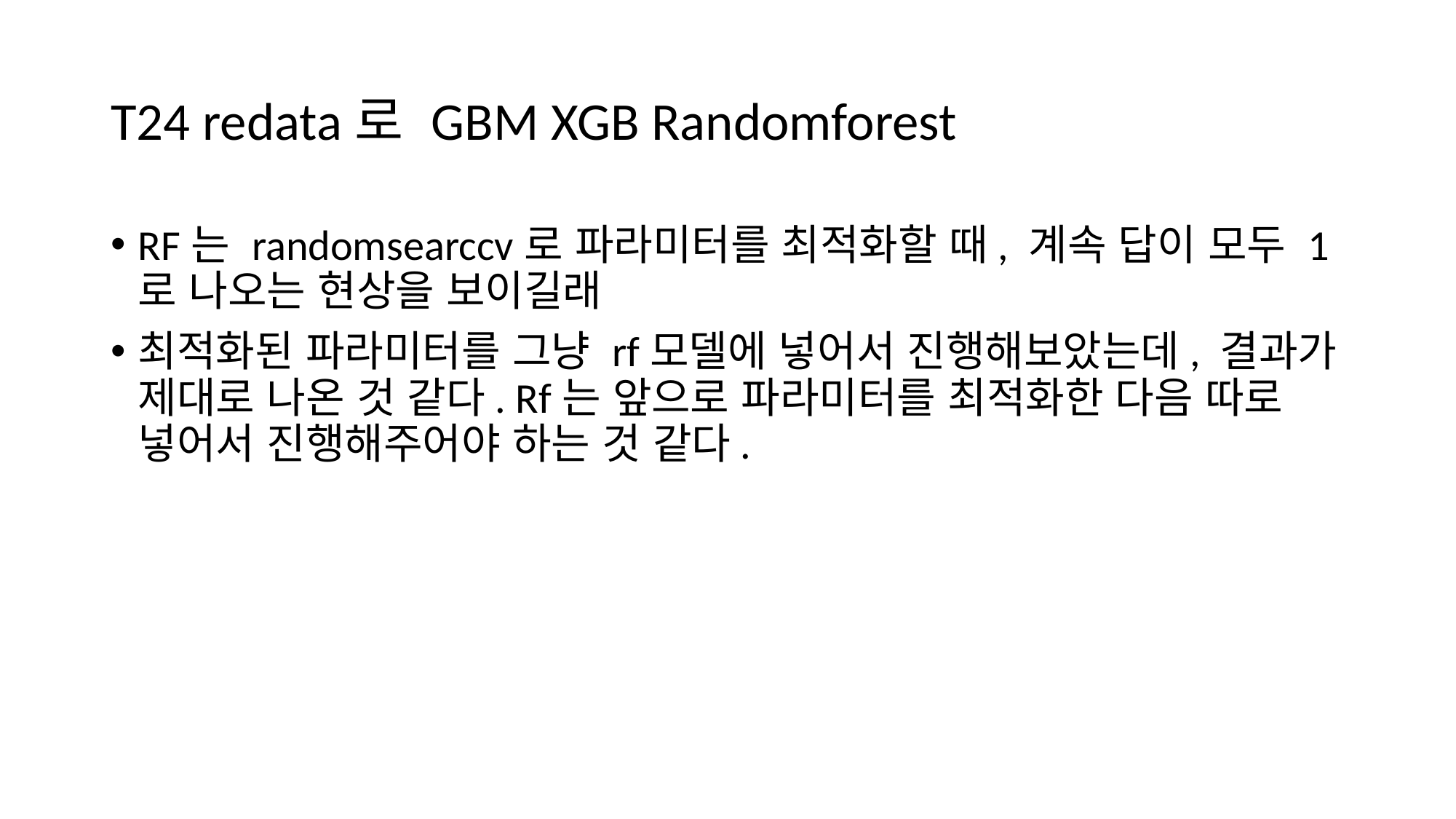

# T24 redata로 GBM XGB Randomforest
RF는 randomsearccv로 파라미터를 최적화할 때, 계속 답이 모두 1로 나오는 현상을 보이길래
최적화된 파라미터를 그냥 rf모델에 넣어서 진행해보았는데, 결과가 제대로 나온 것 같다. Rf는 앞으로 파라미터를 최적화한 다음 따로 넣어서 진행해주어야 하는 것 같다.